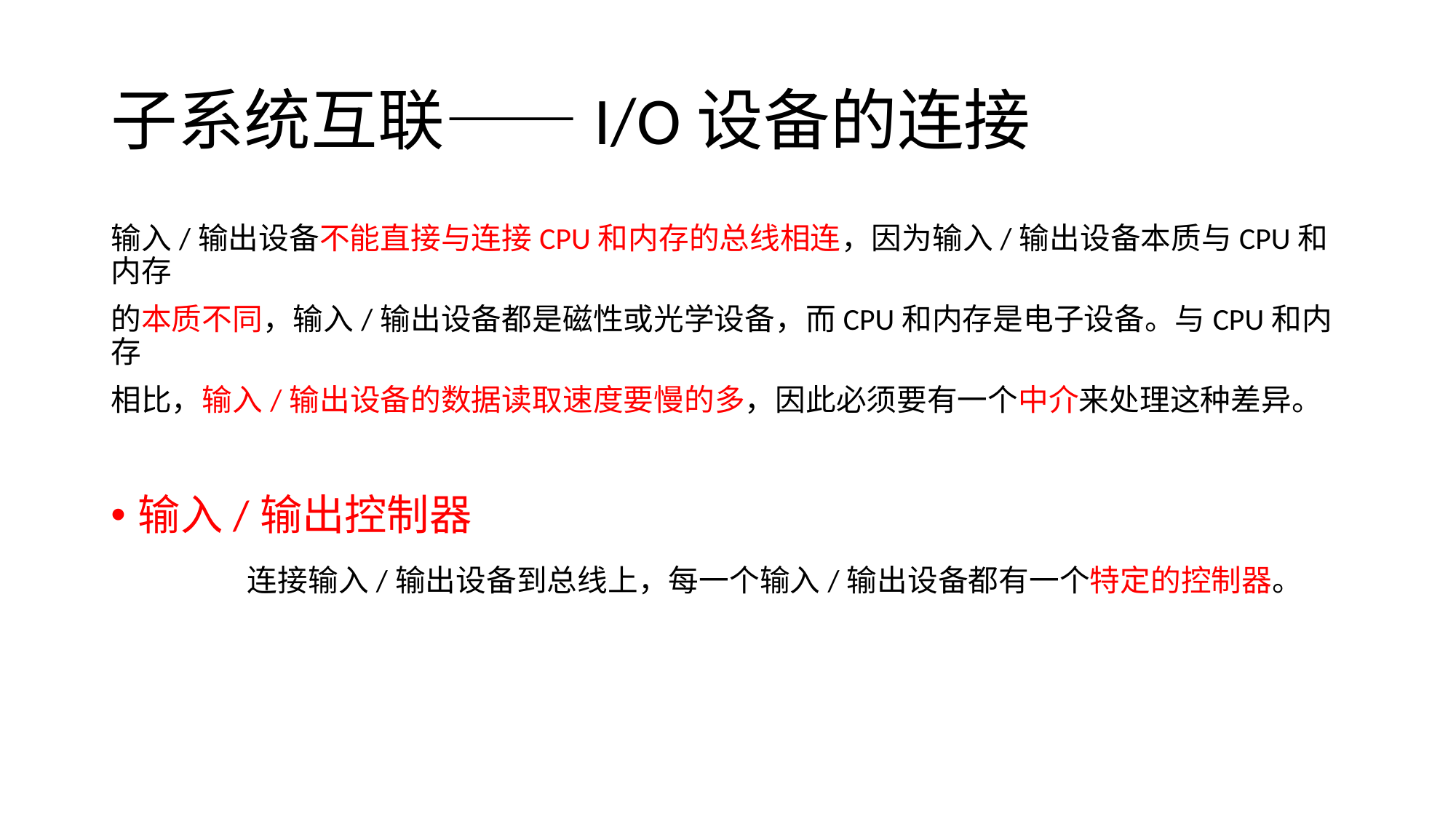

# 子系统互联——I/O设备的连接
输入/输出设备不能直接与连接CPU和内存的总线相连，因为输入/输出设备本质与CPU和内存
的本质不同，输入/输出设备都是磁性或光学设备，而CPU和内存是电子设备。与CPU和内存
相比，输入/输出设备的数据读取速度要慢的多，因此必须要有一个中介来处理这种差异。

输入/输出控制器
		连接输入/输出设备到总线上，每一个输入/输出设备都有一个特定的控制器。